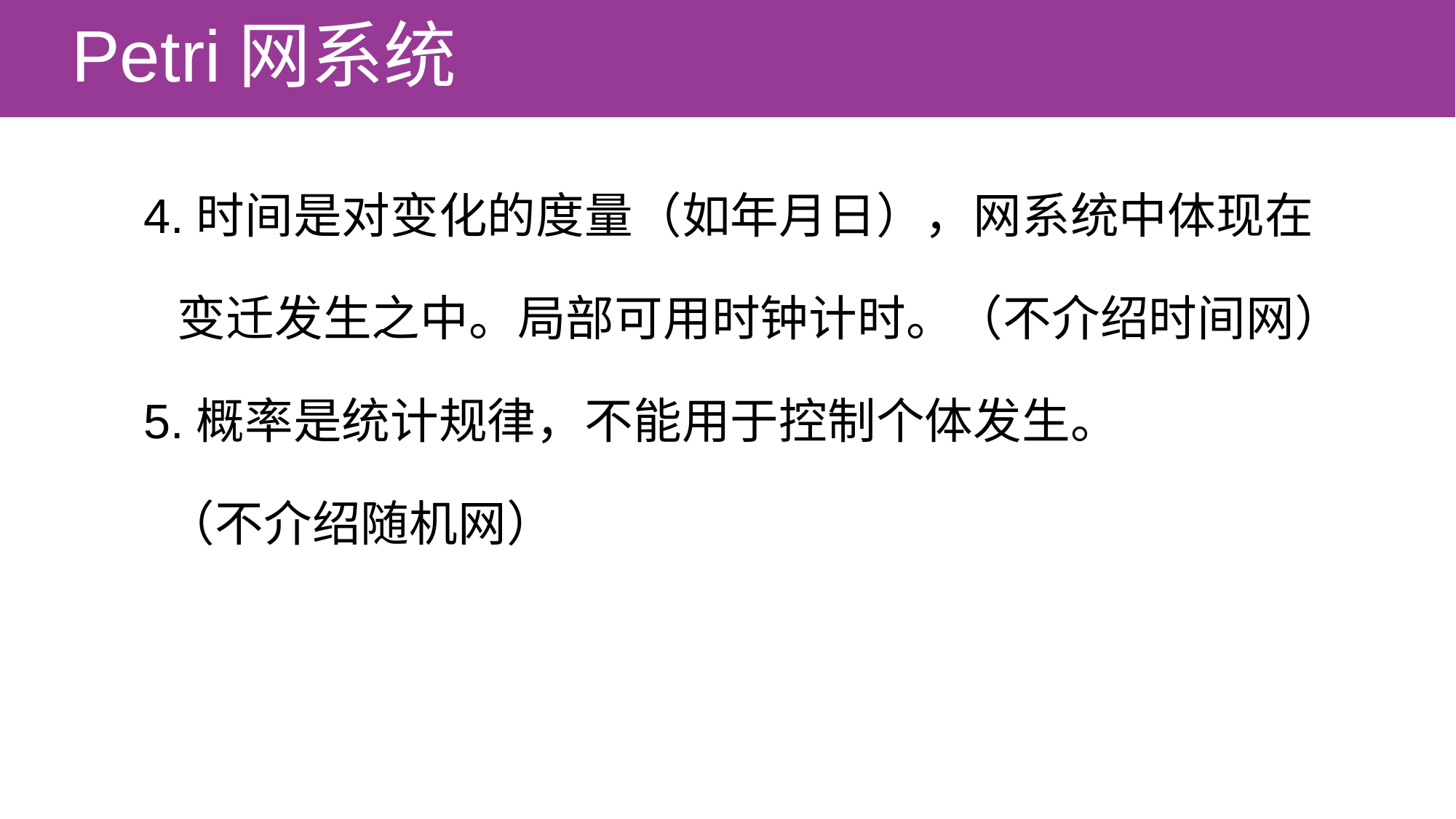

# Petri网系统
4.时间是对变化的度量（如年月日），网系统中体现在
  变迁发生之中。局部可用时钟计时。（不介绍时间网）
5.概率是统计规律，不能用于控制个体发生。
 （不介绍随机网）